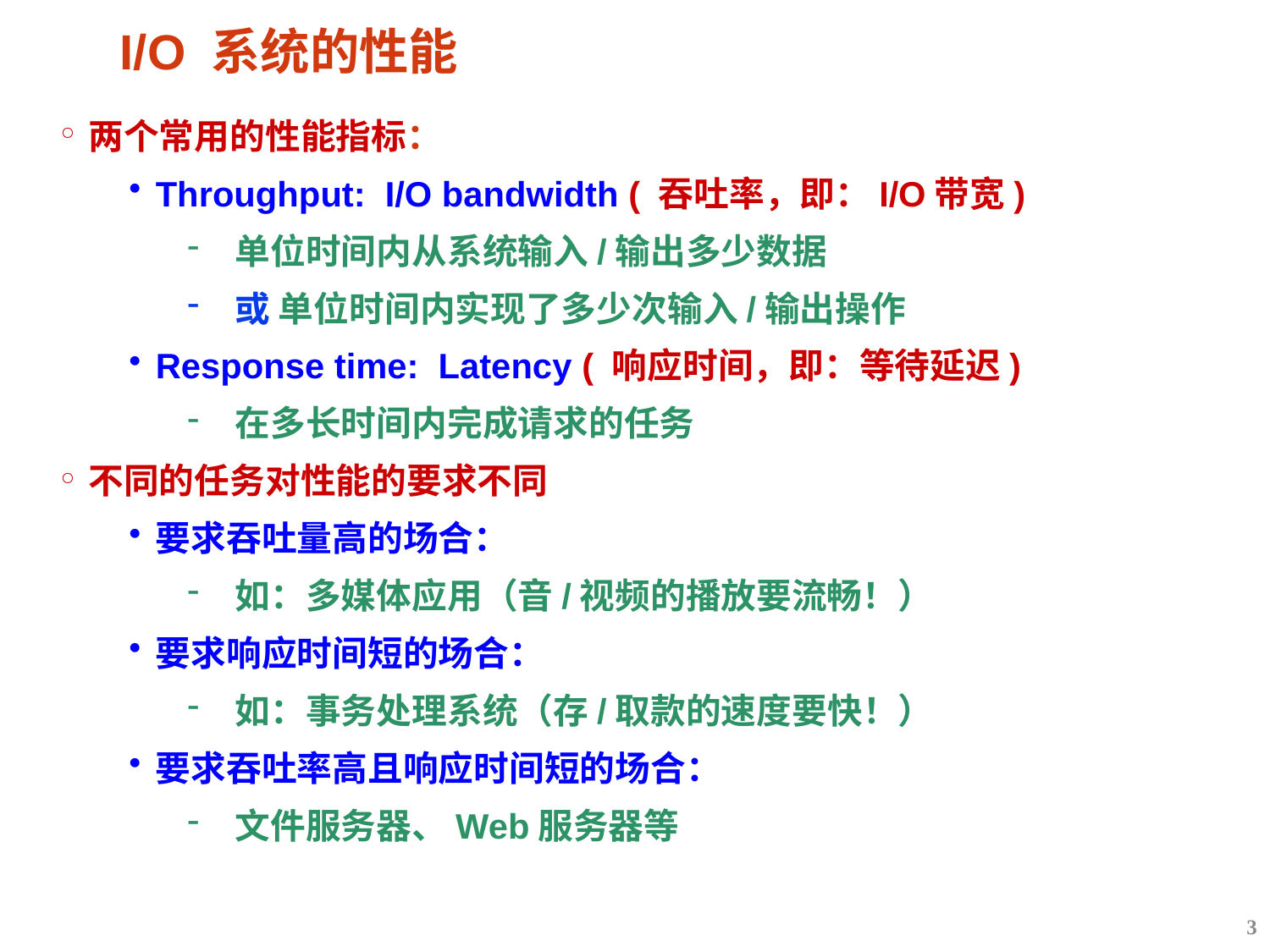

# I/O 系统的性能
两个常用的性能指标：
Throughput:  I/O bandwidth ( 吞吐率，即：I/O带宽)
单位时间内从系统输入/输出多少数据
或 单位时间内实现了多少次输入/输出操作
Response time:  Latency ( 响应时间，即：等待延迟)
在多长时间内完成请求的任务
不同的任务对性能的要求不同
要求吞吐量高的场合：
如：多媒体应用（音/视频的播放要流畅！）
要求响应时间短的场合：
如：事务处理系统（存/取款的速度要快！）
要求吞吐率高且响应时间短的场合：
文件服务器、Web服务器等
3